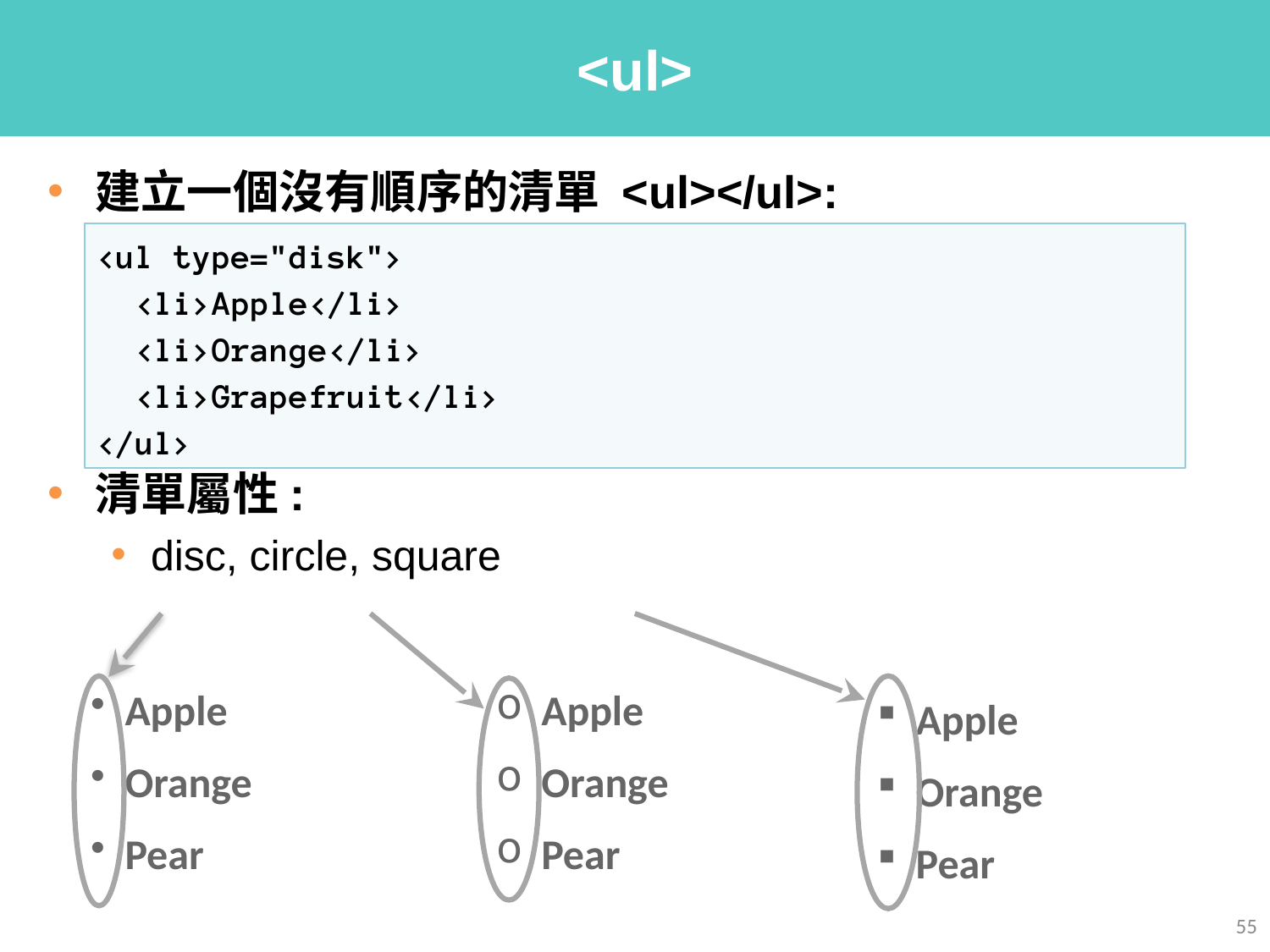

# <ul>
建立一個沒有順序的清單 <ul></ul>:

清單屬性:
disc, circle, square
<ul type="disk">
  <li>Apple</li>
  <li>Orange</li>
  <li>Grapefruit</li>
</ul>

  Apple
  Orange
  Pear
  Apple
  Orange
  Pear

  Apple
  Orange
  Pear
55